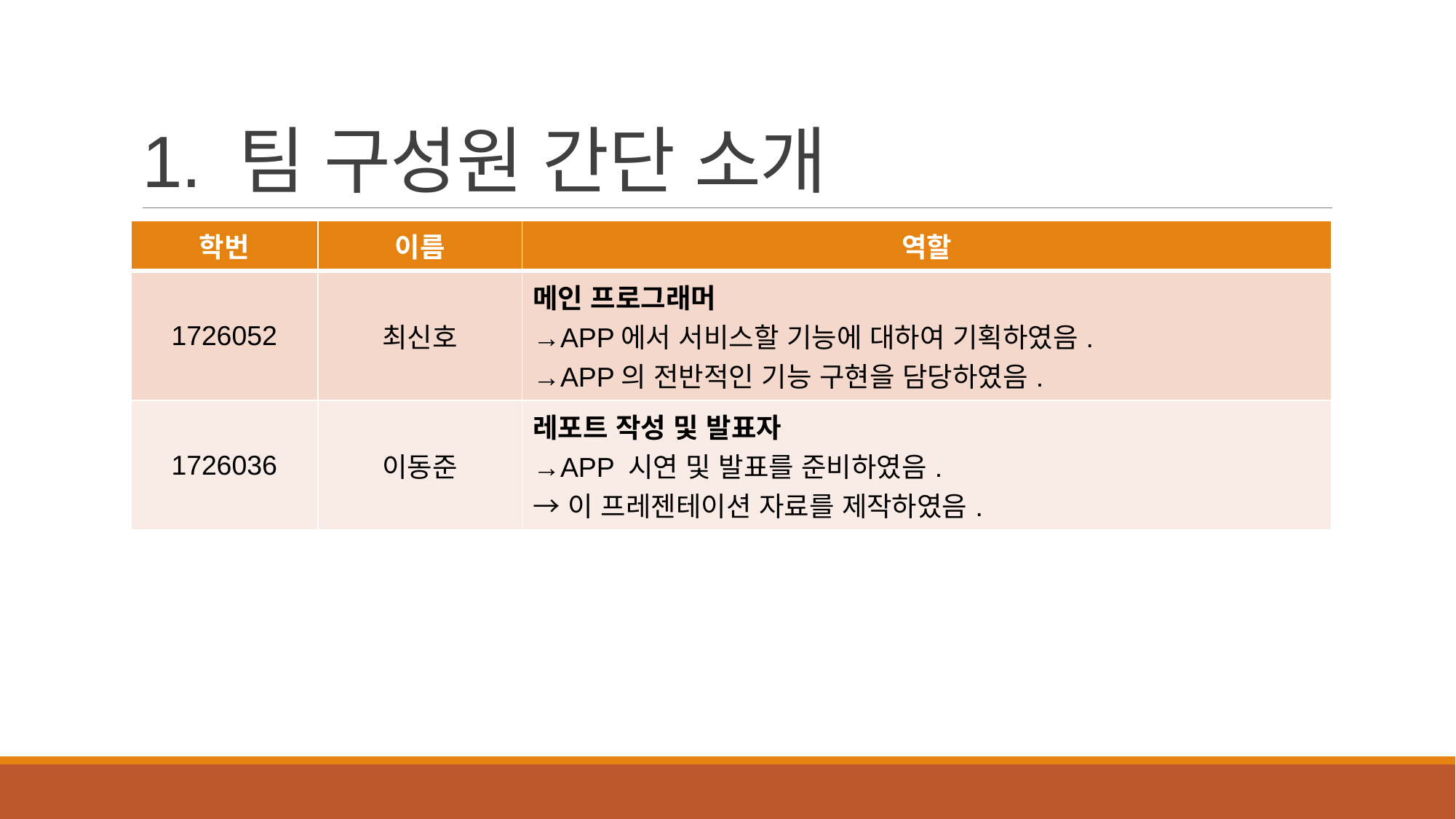

# 1. 팀 구성원 간단 소개
| 학번 | 이름 | 역할 |
| --- | --- | --- |
| 1726052 | 최신호 | 메인 프로그래머 →APP에서 서비스할 기능에 대하여 기획하였음. →APP의 전반적인 기능 구현을 담당하였음. |
| 1726036 | 이동준 | 레포트 작성 및 발표자 →APP 시연 및 발표를 준비하였음. →이 프레젠테이션 자료를 제작하였음. |